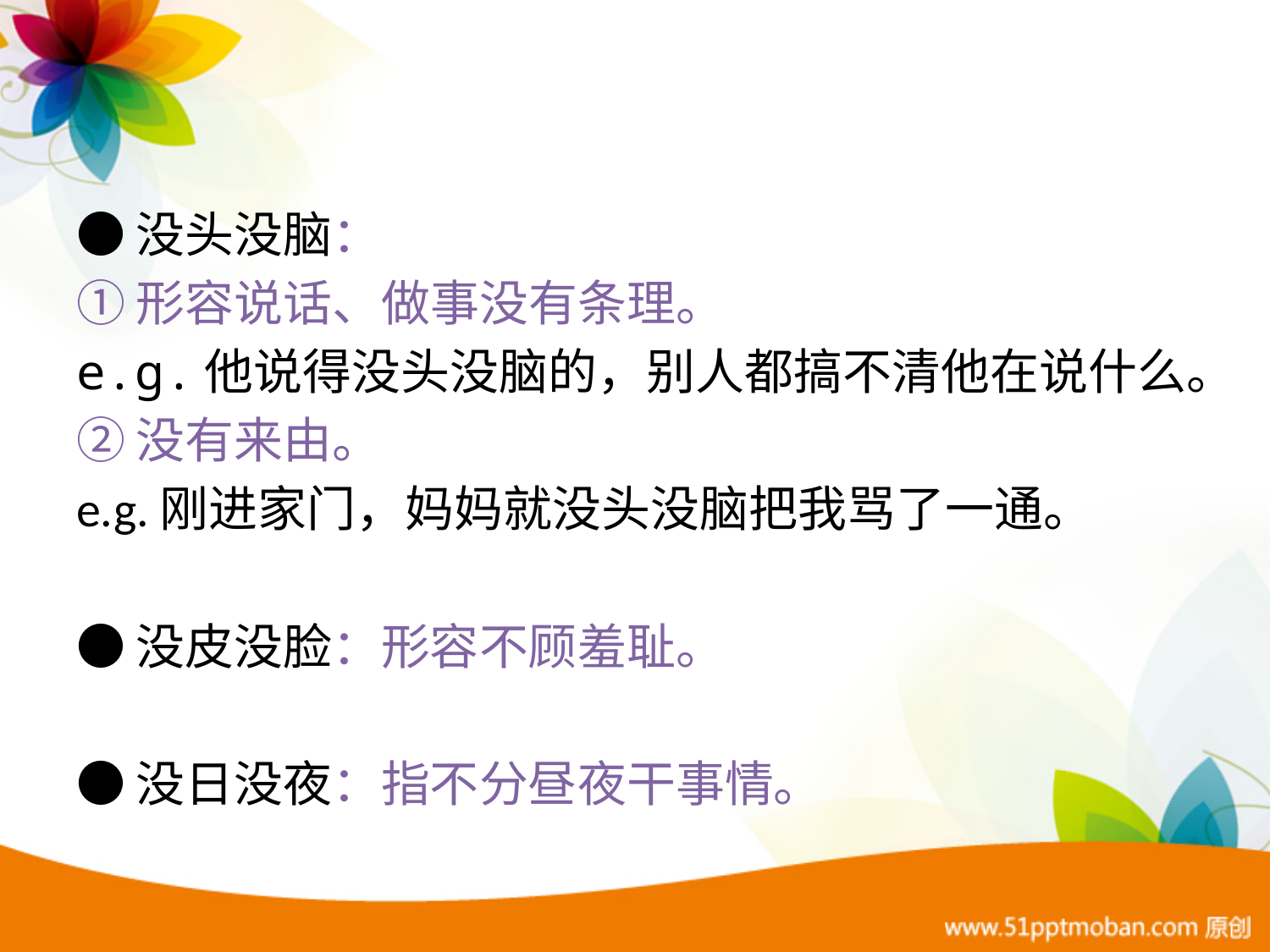

●没头没脑：
①形容说话、做事没有条理。
e.g.他说得没头没脑的，别人都搞不清他在说什么。
②没有来由。
e.g.刚进家门，妈妈就没头没脑把我骂了一通。

●没皮没脸：形容不顾羞耻。

●没日没夜：指不分昼夜干事情。